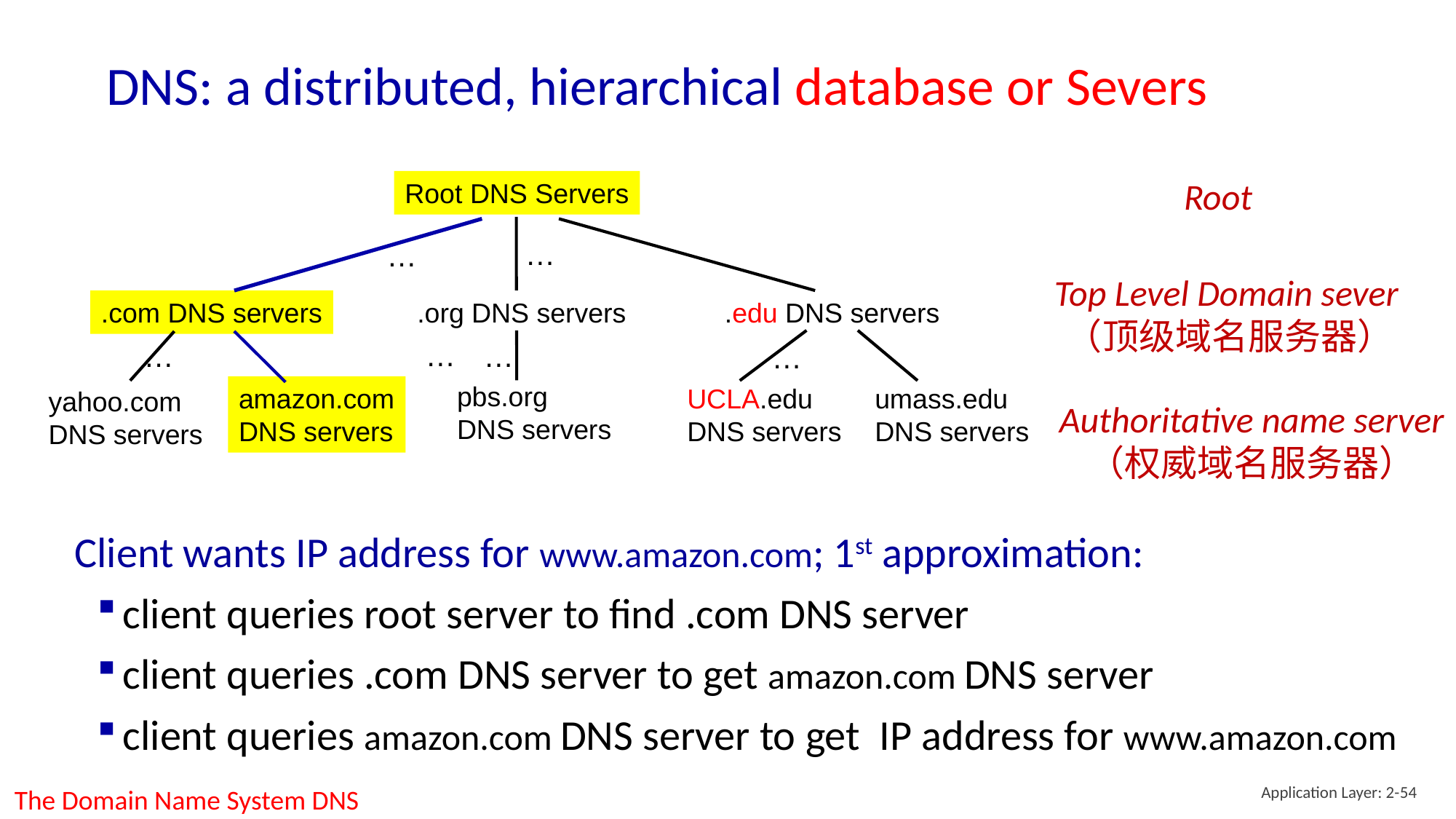

# DNS: a distributed, hierarchical database or Severs
Root
Root DNS Servers

…
…
Top Level Domain sever
（顶级域名服务器）
.com DNS servers
.org DNS servers
.edu DNS servers

…

…
…
…
pbs.org
DNS servers
amazon.com
DNS servers
UCLA.edu
DNS servers
umass.edu
DNS servers
yahoo.com
DNS servers
Authoritative name server
（权威域名服务器）
Client wants IP address for www.amazon.com; 1st approximation:
client queries root server to find .com DNS server
client queries .com DNS server to get amazon.com DNS server
client queries amazon.com DNS server to get  IP address for www.amazon.com
Application Layer: 2-54
The Domain Name System DNS